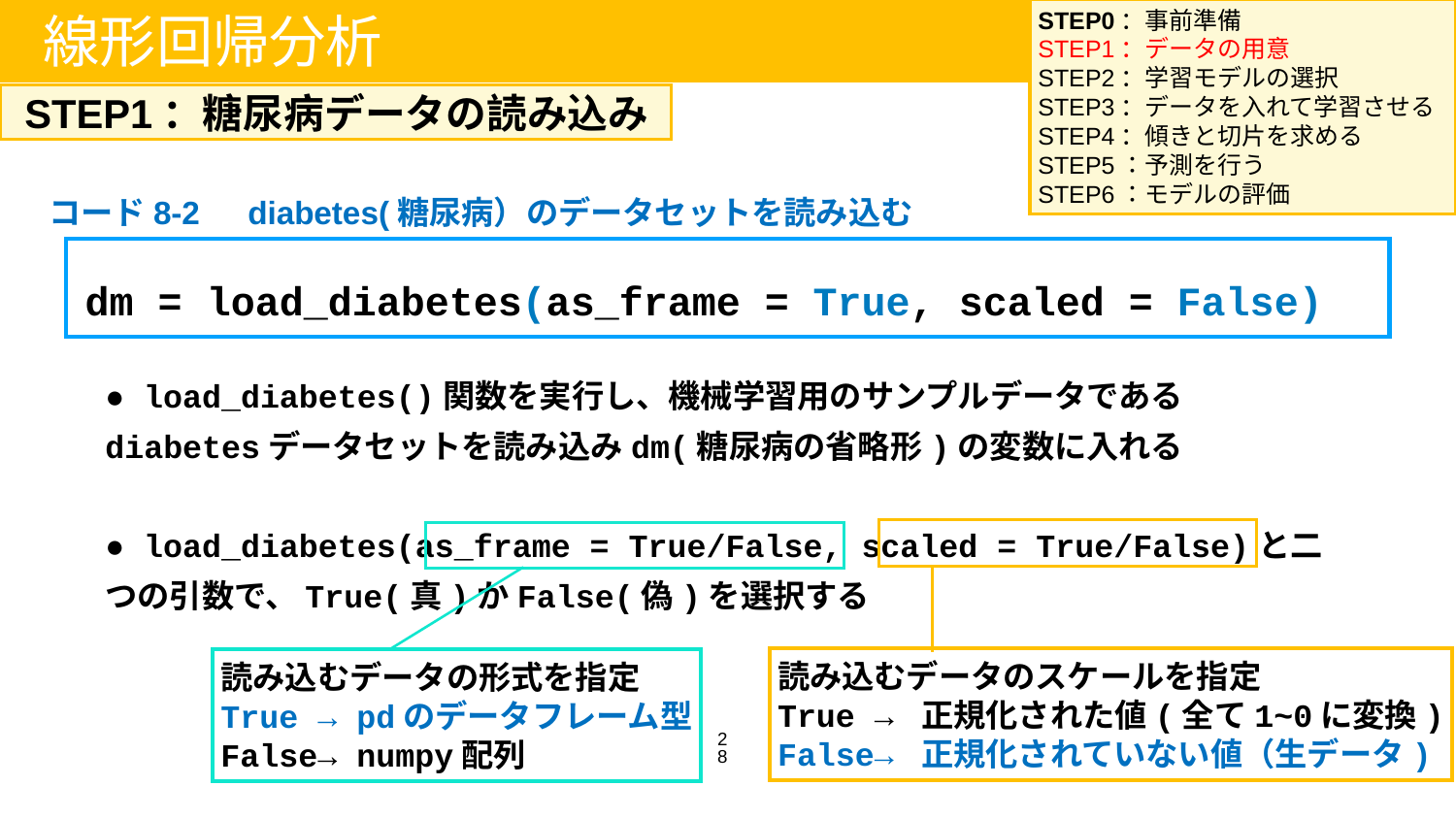

STEP0：事前準備
STEP1：データの用意
STEP2：学習モデルの選択
STEP3：データを入れて学習させる
STEP4：傾きと切片を求める
STEP5：予測を行う
STEP6：モデルの評価
線形回帰分析
STEP1：糖尿病データの読み込み
コード8-2　diabetes(糖尿病）のデータセットを読み込む

dm = load_diabetes(as_frame = True, scaled = False)
● load_diabetes()関数を実行し、機械学習用のサンプルデータであるdiabetesデータセットを読み込みdm(糖尿病の省略形)の変数に入れる
● load_diabetes(as_frame = True/False, scaled = True/False)と二つの引数で、True(真)かFalse(偽)を選択する

読み込むデータのスケールを指定
True → 正規化された値(全て1~0に変換)
False→ 正規化されていない値（生データ)
読み込むデータの形式を指定
True → pdのデータフレーム型
False→ numpy配列
28